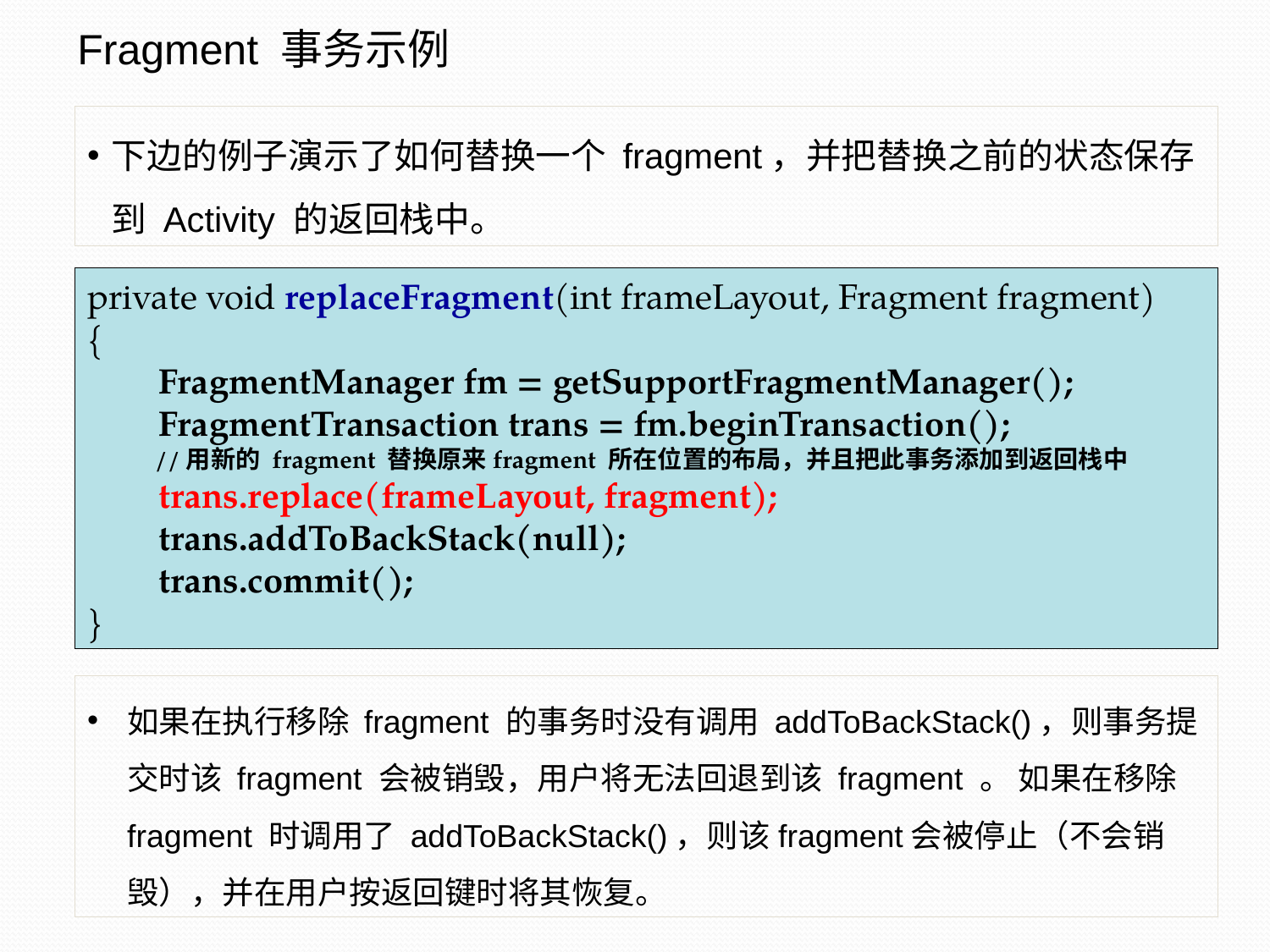

Fragment 事务示例
下边的例子演示了如何替换一个 fragment，并把替换之前的状态保存到 Activity 的返回栈中。
private void replaceFragment(int frameLayout, Fragment fragment)
{
        FragmentManager fm = getSupportFragmentManager();
        FragmentTransaction trans = fm.beginTransaction();
           //用新的 fragment 替换原来fragment 所在位置的布局，并且把此事务添加到返回栈中
        trans.replace(frameLayout, fragment);
        trans.addToBackStack(null);
        trans.commit();
}
如果在执行移除 fragment 的事务时没有调用 addToBackStack()，则事务提交时该 fragment 会被销毁，用户将无法回退到该 fragment 。 如果在移除fragment 时调用了 addToBackStack()，则该fragment会被停止（不会销毁），并在用户按返回键时将其恢复。